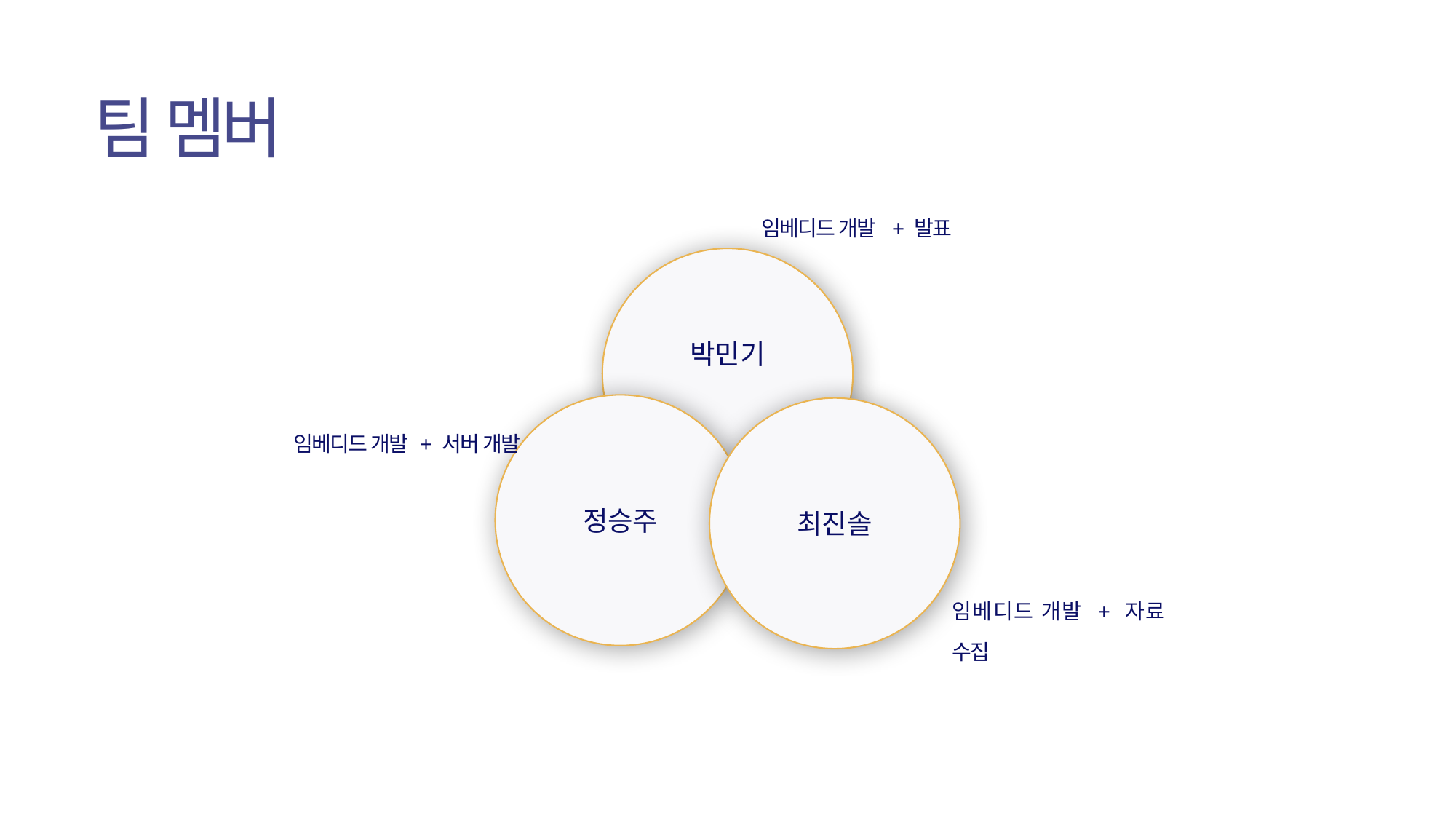

팀 멤버
임베디드 개발  + 발표

박민기

정승주

최진솔
임베디드 개발 + 서버 개발
임베디드 개발 + 자료 수집